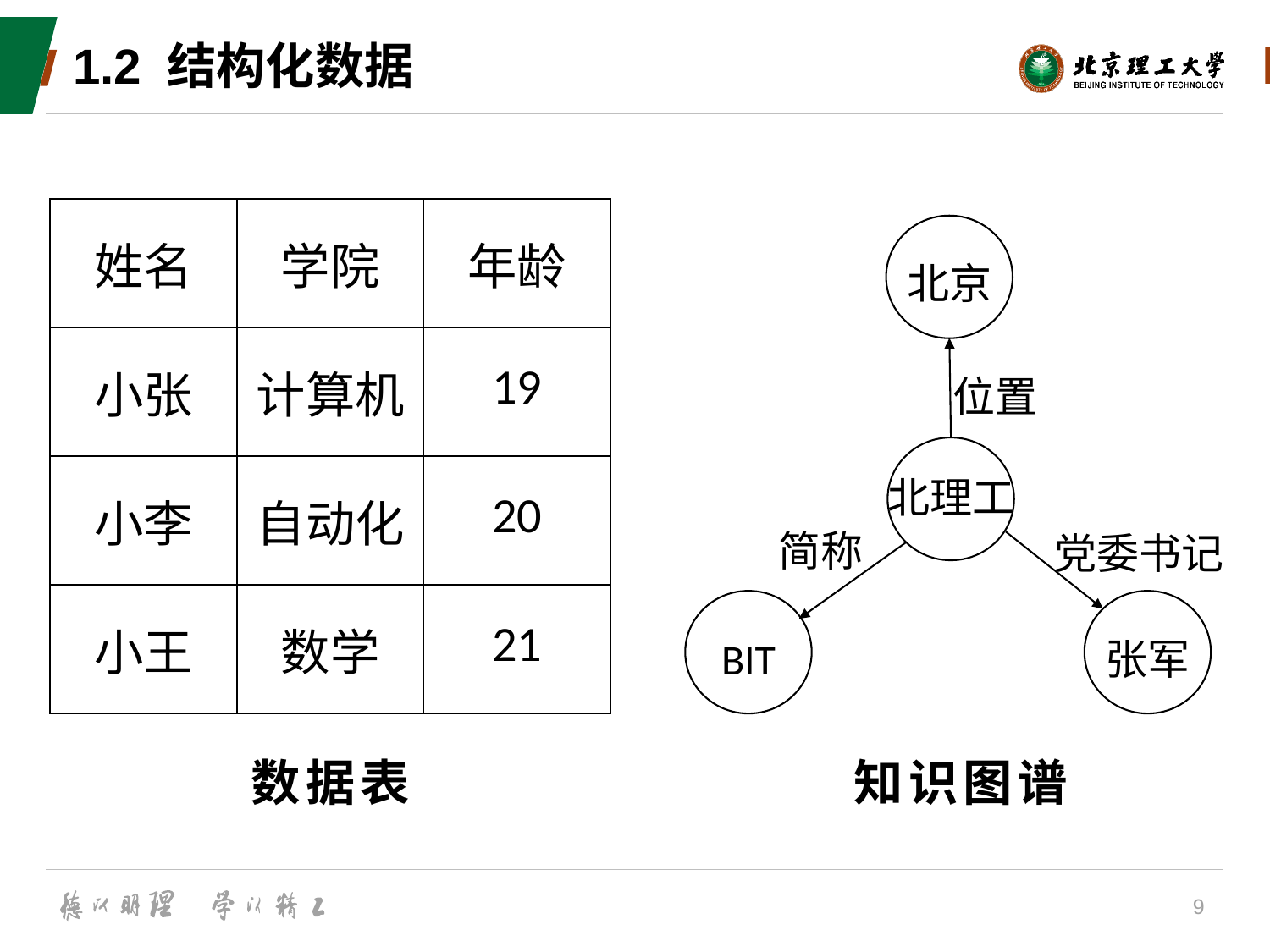

# 1.2 结构化数据
| 姓名 | 学院 | 年龄 |
| --- | --- | --- |
| 小张 | 计算机 | 19 |
| 小李 | 自动化 | 20 |
| 小王 | 数学 | 21 |

北京
位置

北理工
简称
党委书记

BIT

张军
数据表
知识图谱